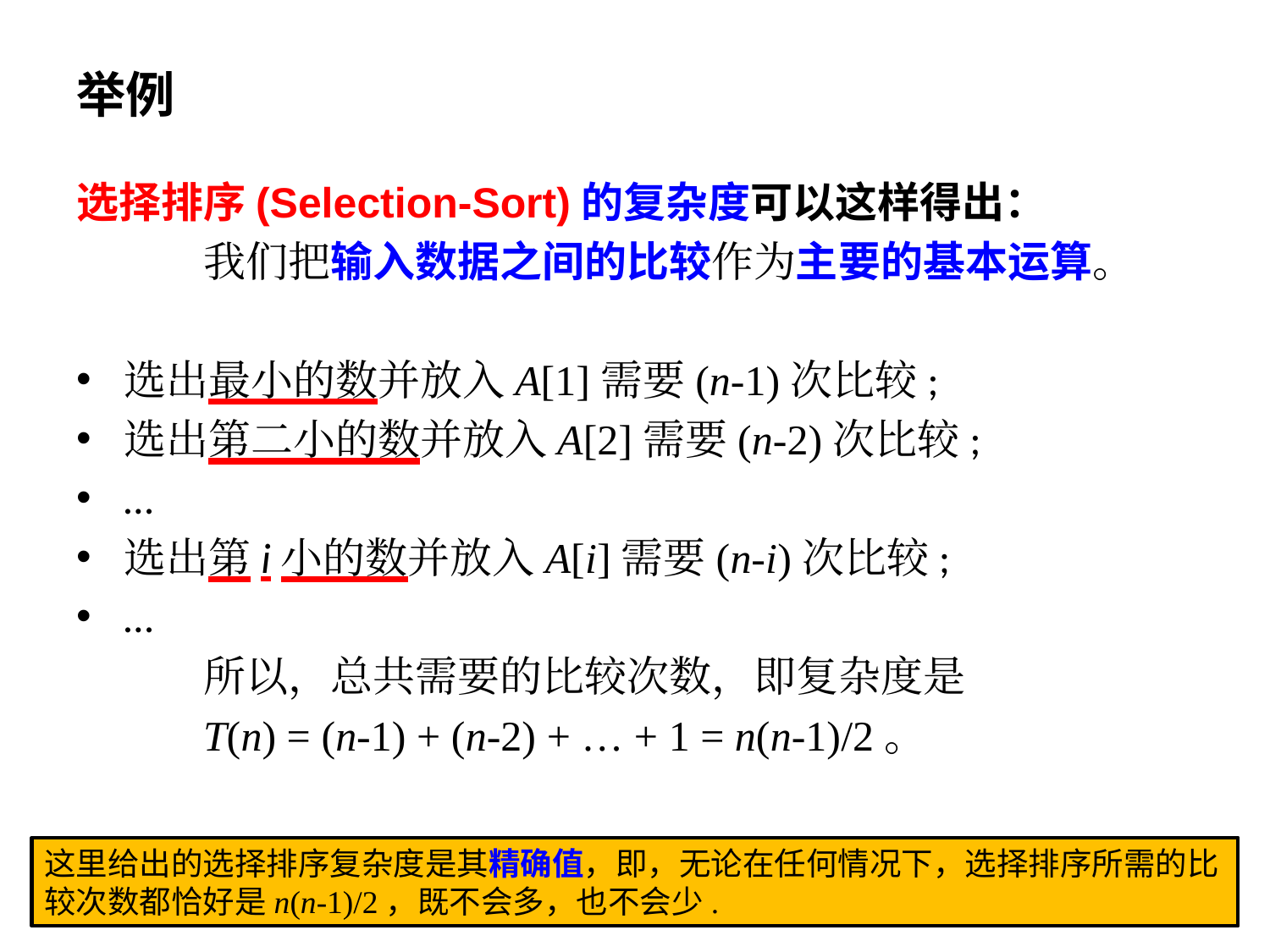

# 举例
选择排序(Selection-Sort)的复杂度可以这样得出：
	我们把输入数据之间的比较作为主要的基本运算。

选出最小的数并放入A[1]需要(n-1)次比较;
选出第二小的数并放入A[2]需要(n-2)次比较;
…
选出第i小的数并放入A[i]需要(n-i)次比较;
…
	所以，总共需要的比较次数，即复杂度是
	T(n) = (n-1) + (n-2) + … + 1 = n(n-1)/2。
这里给出的选择排序复杂度是其精确值，即，无论在任何情况下，选择排序所需的比较次数都恰好是n(n-1)/2，既不会多，也不会少.
18